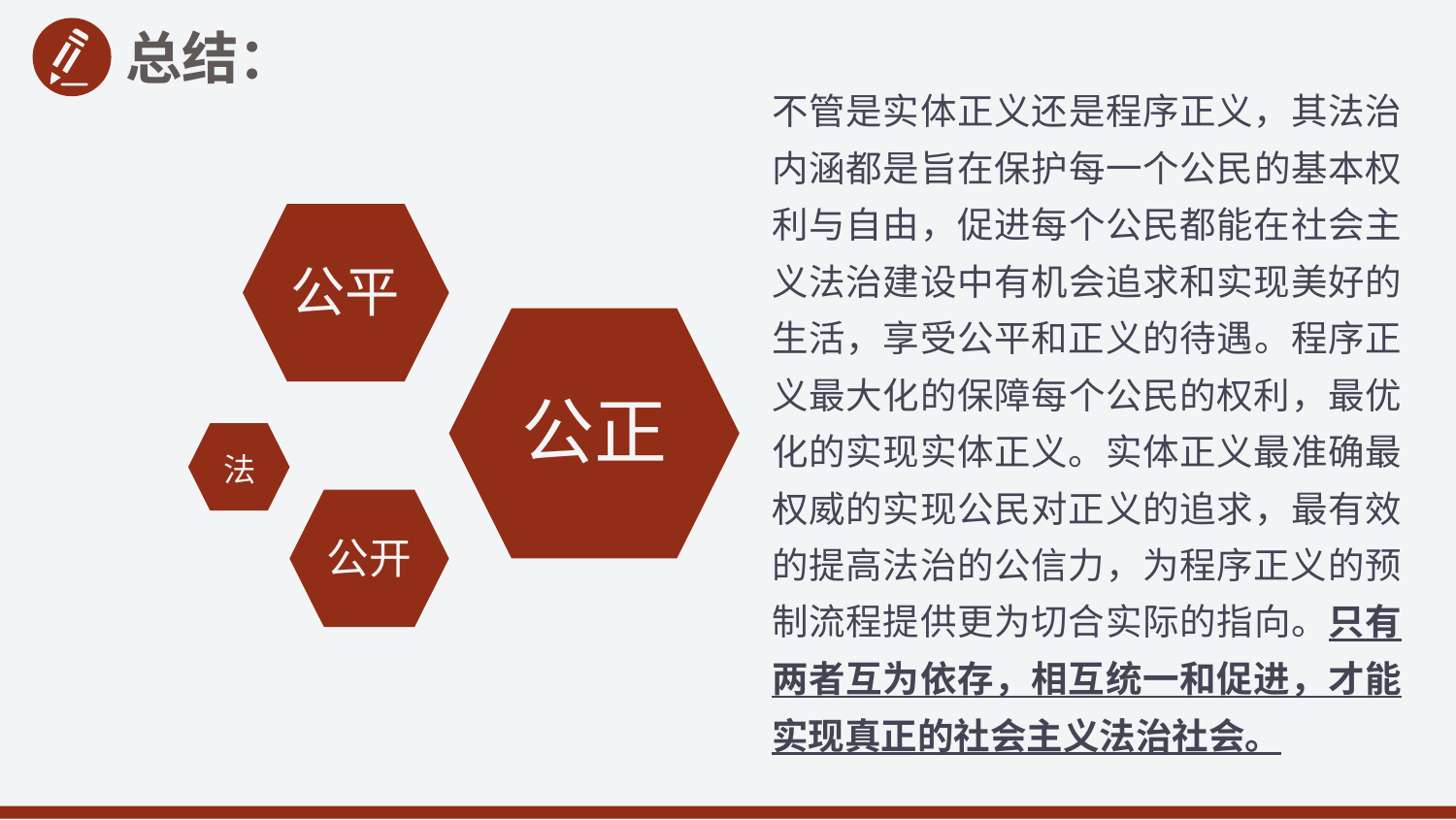

总结：

不管是实体正义还是程序正义，其法治内涵都是旨在保护每一个公民的基本权利与自由，促进每个公民都能在社会主义法治建设中有机会追求和实现美好的生活，享受公平和正义的待遇。程序正义最大化的保障每个公民的权利，最优化的实现实体正义。实体正义最准确最权威的实现公民对正义的追求，最有效的提高法治的公信力，为程序正义的预制流程提供更为切合实际的指向。只有两者互为依存，相互统一和促进，才能实现真正的社会主义法治社会。

公平

公正

法

公开